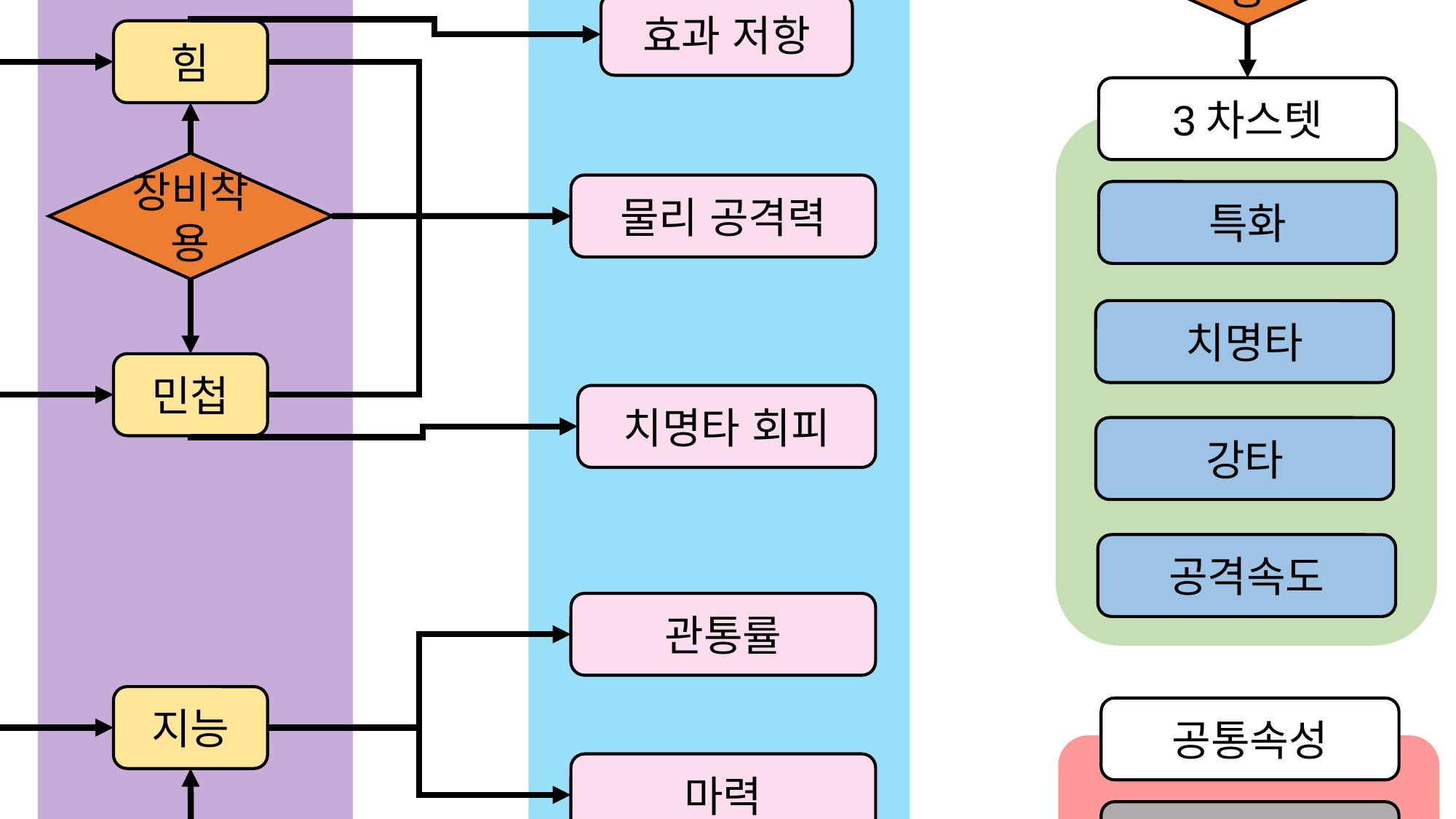

전투 속성

발열
직업
레벨
룬
2차스텟
1차스텟
장비착용
ㄴ

효과 저항
힘
3차스텟

장비착용
물리 공격력
특화
치명타
민첩
치명타 회피
강타
공격속도
관통률
지능
공통속성

마력
이동속도
장비착용
방어도
장비착용
체력
HP
HP회복